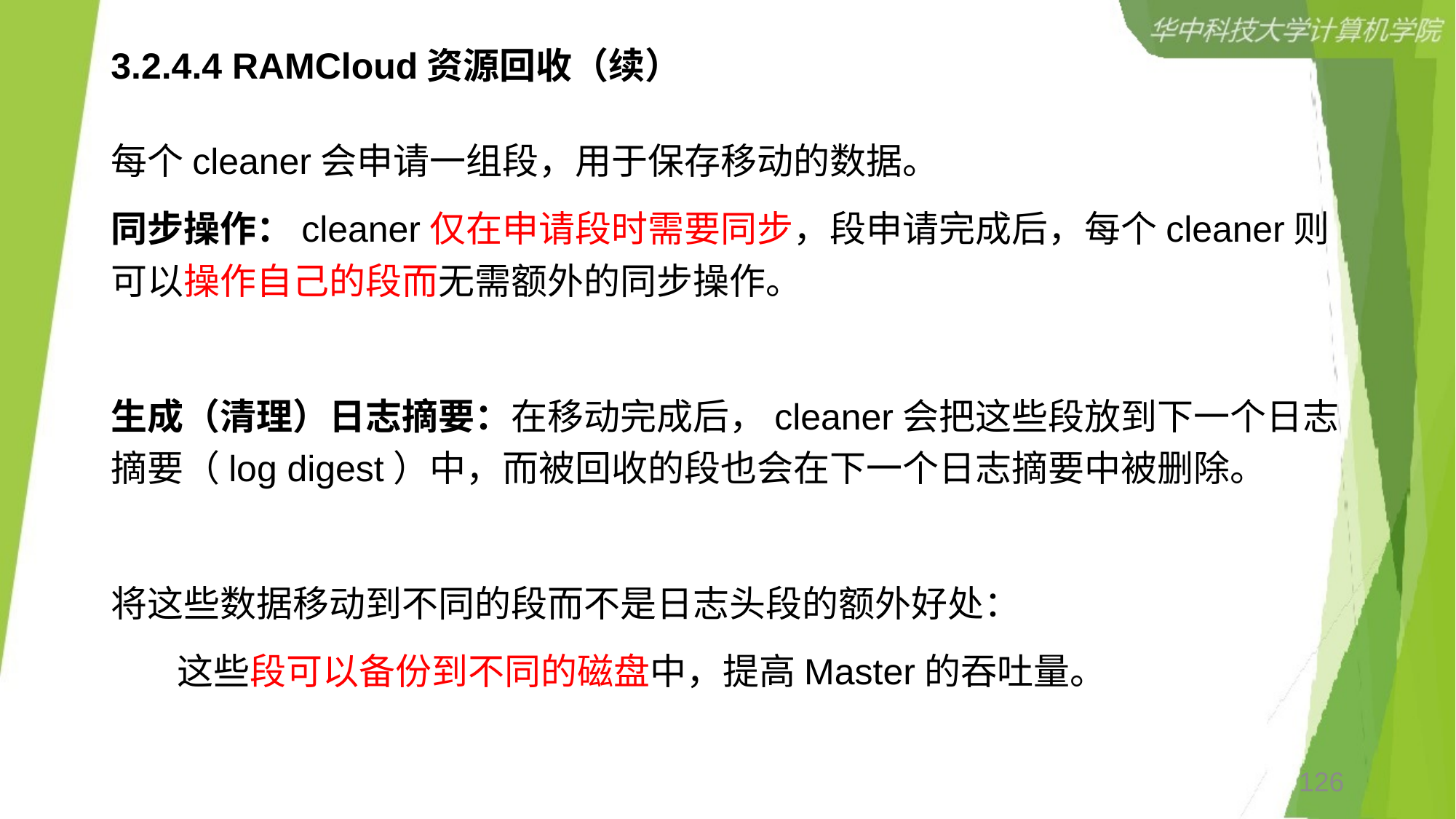

# 3.2.4.4 RAMCloud资源回收（续）
每个cleaner会申请一组段，用于保存移动的数据。
同步操作：cleaner仅在申请段时需要同步，段申请完成后，每个cleaner则可以操作自己的段而无需额外的同步操作。

生成（清理）日志摘要：在移动完成后，cleaner会把这些段放到下一个日志摘要（log digest）中，而被回收的段也会在下一个日志摘要中被删除。

将这些数据移动到不同的段而不是日志头段的额外好处：
       这些段可以备份到不同的磁盘中，提高Master的吞吐量。
126